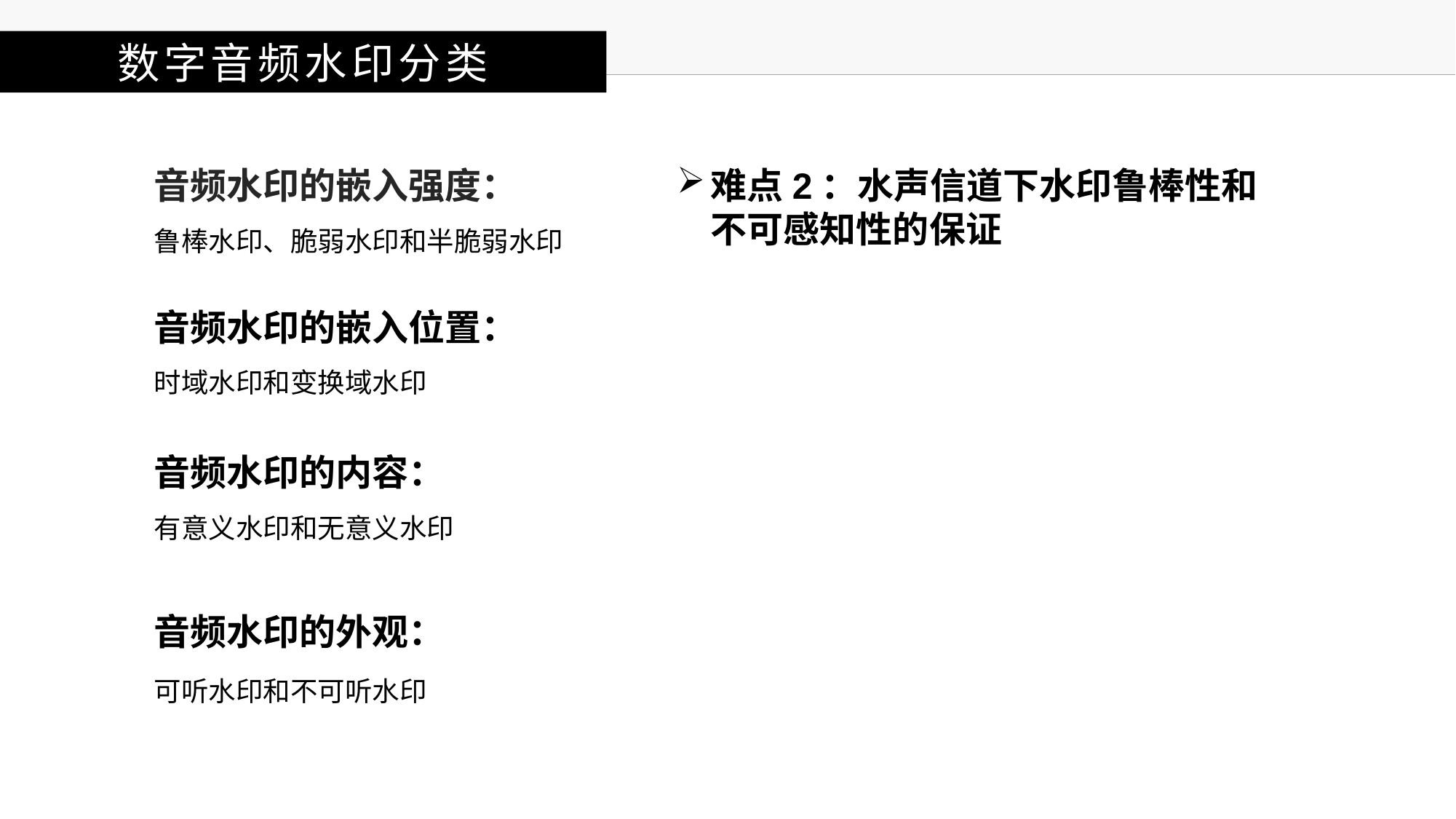

数字音频水印分类
音频水印的嵌入强度：
难点2：水声信道下水印鲁棒性和不可感知性的保证
鲁棒水印、脆弱水印和半脆弱水印
音频水印的嵌入位置：
时域水印和变换域水印
音频水印的内容：
有意义水印和无意义水印
音频水印的外观：
可听水印和不可听水印